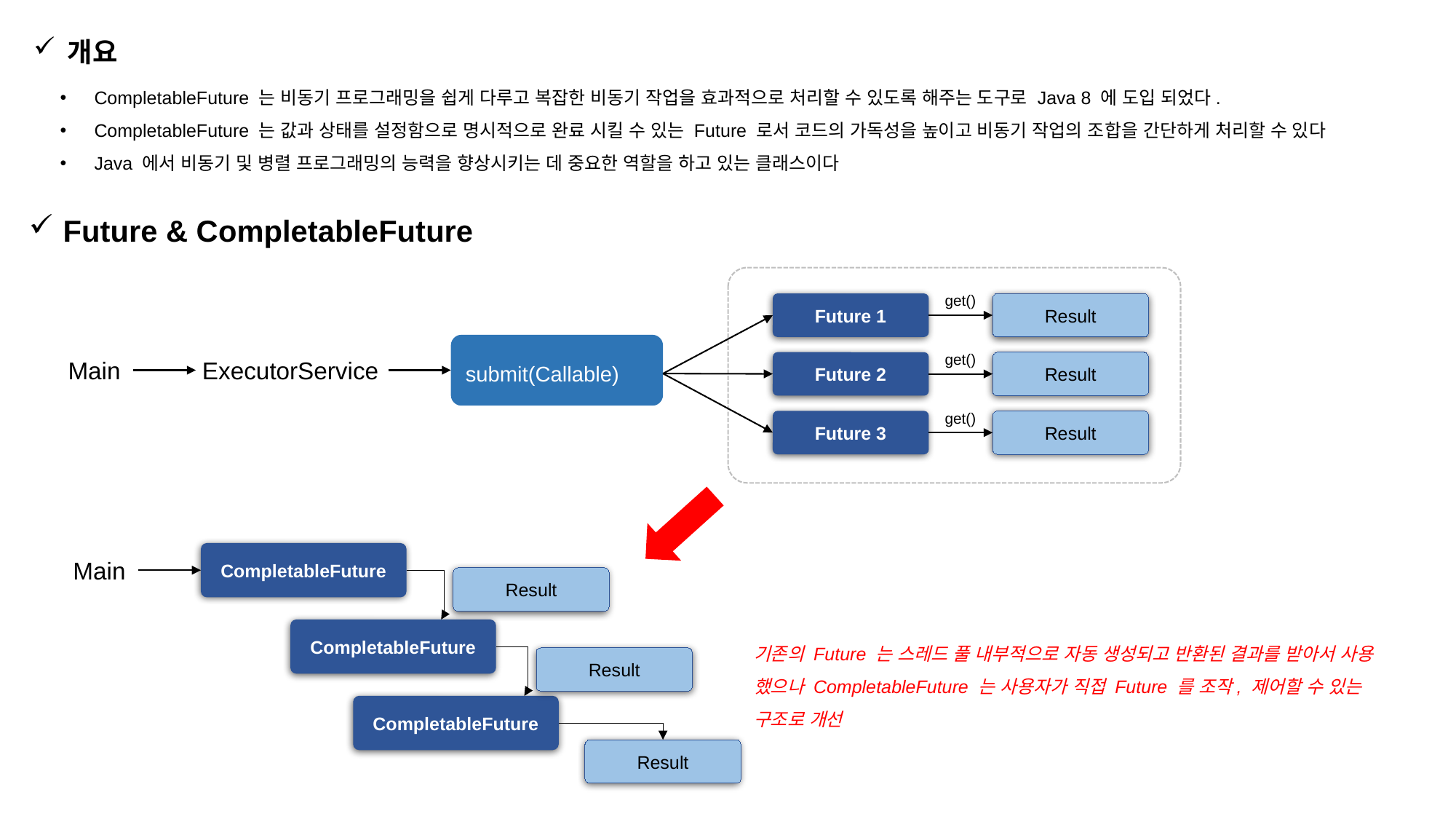

개요
CompletableFuture 는 비동기 프로그래밍을 쉽게 다루고 복잡한 비동기 작업을 효과적으로 처리할 수 있도록 해주는 도구로 Java 8 에 도입 되었다.
CompletableFuture 는 값과 상태를 설정함으로 명시적으로 완료 시킬 수 있는 Future 로서 코드의 가독성을 높이고 비동기 작업의 조합을 간단하게 처리할 수 있다
Java 에서 비동기 및 병렬 프로그래밍의 능력을 향상시키는 데 중요한 역할을 하고 있는 클래스이다
Future & CompletableFuture

get()
Future 1
Result

get()
Main
ExecutorService
Future 2
Result
submit(Callable)
get()
Result
Future 3

CompletableFuture
Main
Result
CompletableFuture
기존의 Future 는 스레드 풀 내부적으로 자동 생성되고 반환된 결과를 받아서 사용 했으나 CompletableFuture 는 사용자가 직접 Future 를 조작, 제어할 수 있는 구조로 개선
Result
CompletableFuture
Result